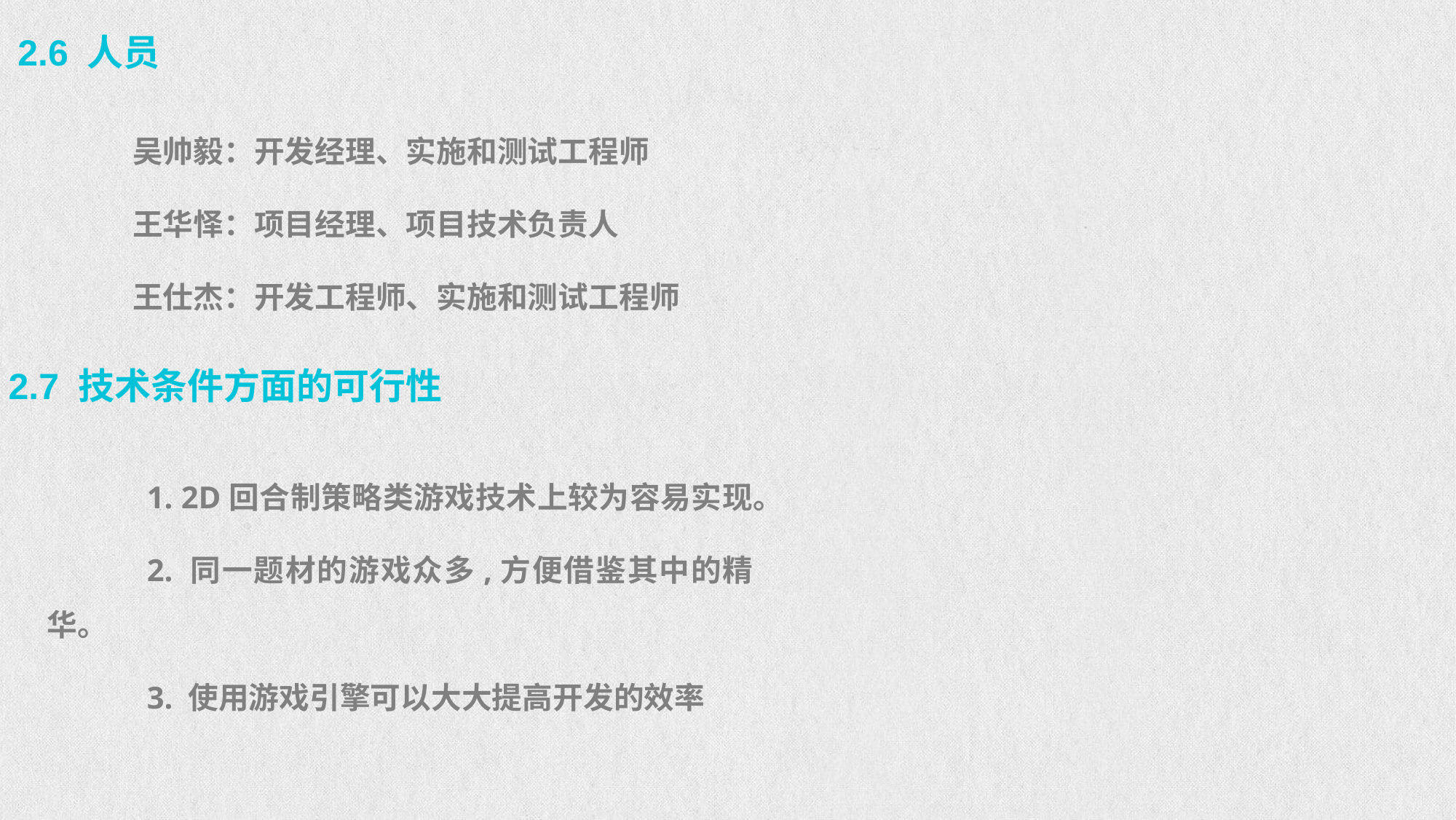

2.6 人员
吴帅毅：开发经理、实施和测试工程师
王华怿：项目经理、项目技术负责人
王仕杰：开发工程师、实施和测试工程师
2.7 技术条件方面的可行性
1. 2D回合制策略类游戏技术上较为容易实现。
2. 同一题材的游戏众多,方便借鉴其中的精华。
3. 使用游戏引擎可以大大提高开发的效率